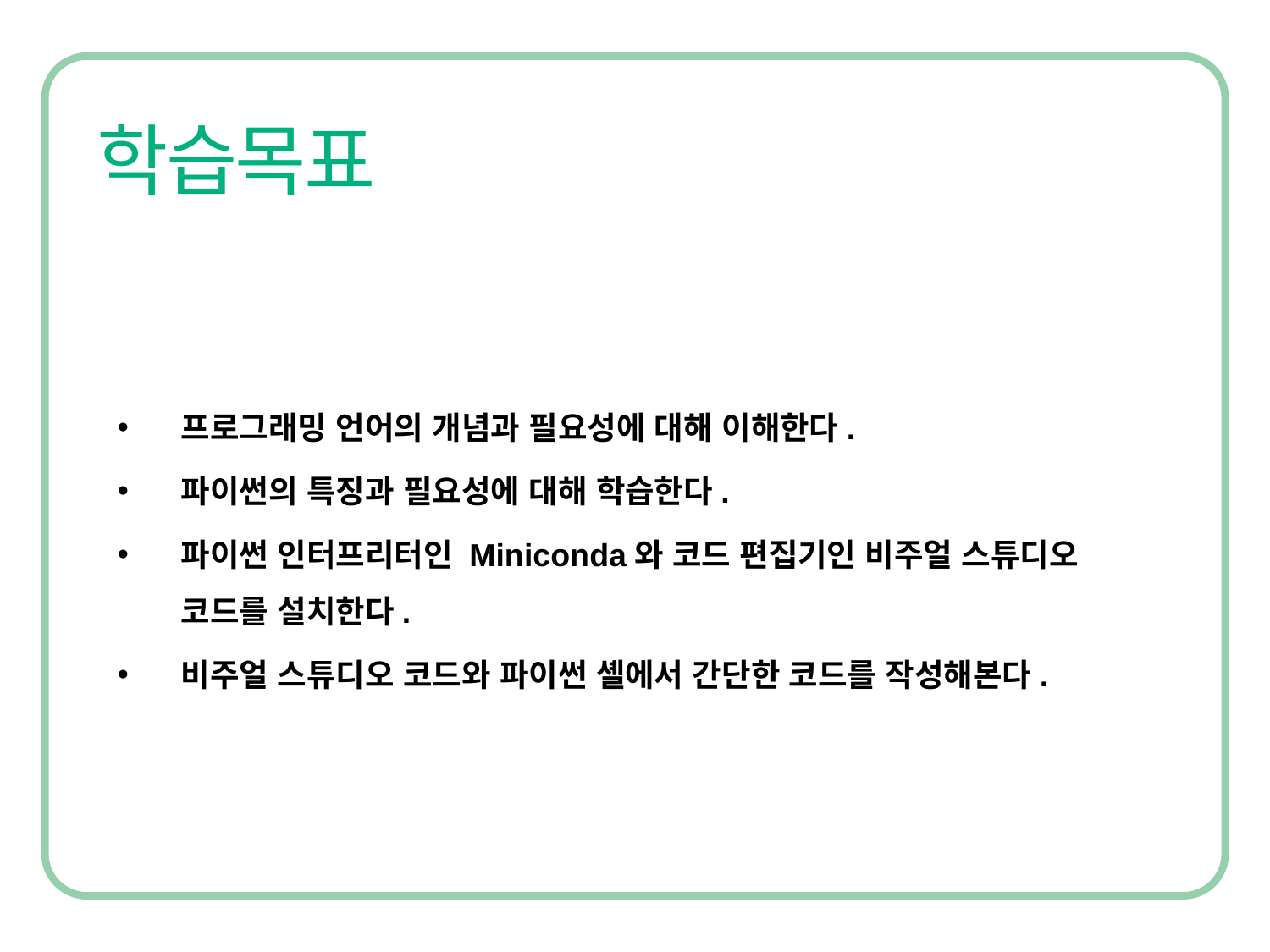

프로그래밍 언어의 개념과 필요성에 대해 이해한다.
파이썬의 특징과 필요성에 대해 학습한다.
파이썬 인터프리터인 Miniconda와 코드 편집기인 비주얼 스튜디오 코드를 설치한다.
비주얼 스튜디오 코드와 파이썬 셸에서 간단한 코드를 작성해본다.